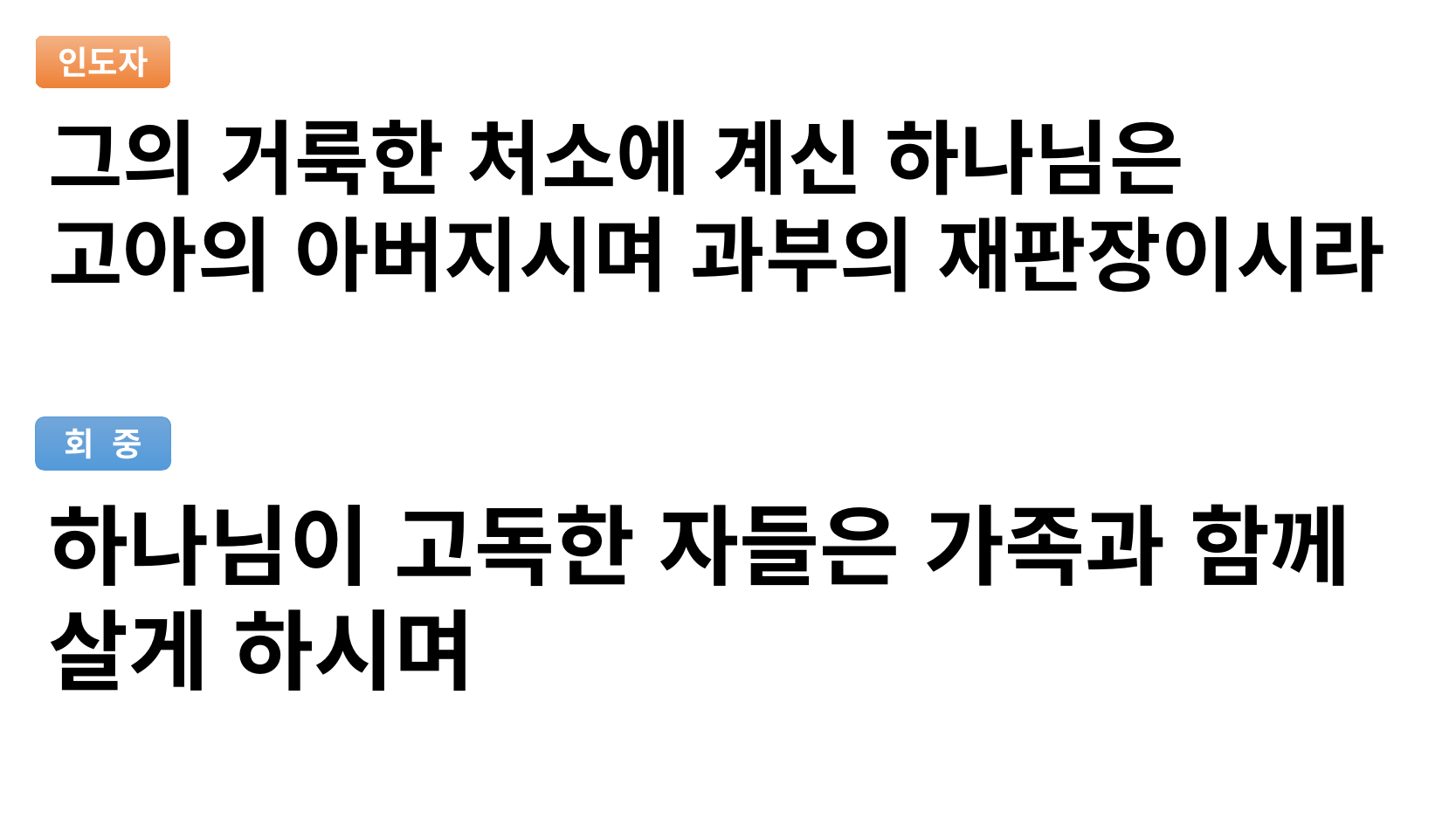

그의 거룩한 처소에 계신 하나님은 고아의 아버지시며 과부의 재판장이시라
하나님이 고독한 자들은 가족과 함께 살게 하시며